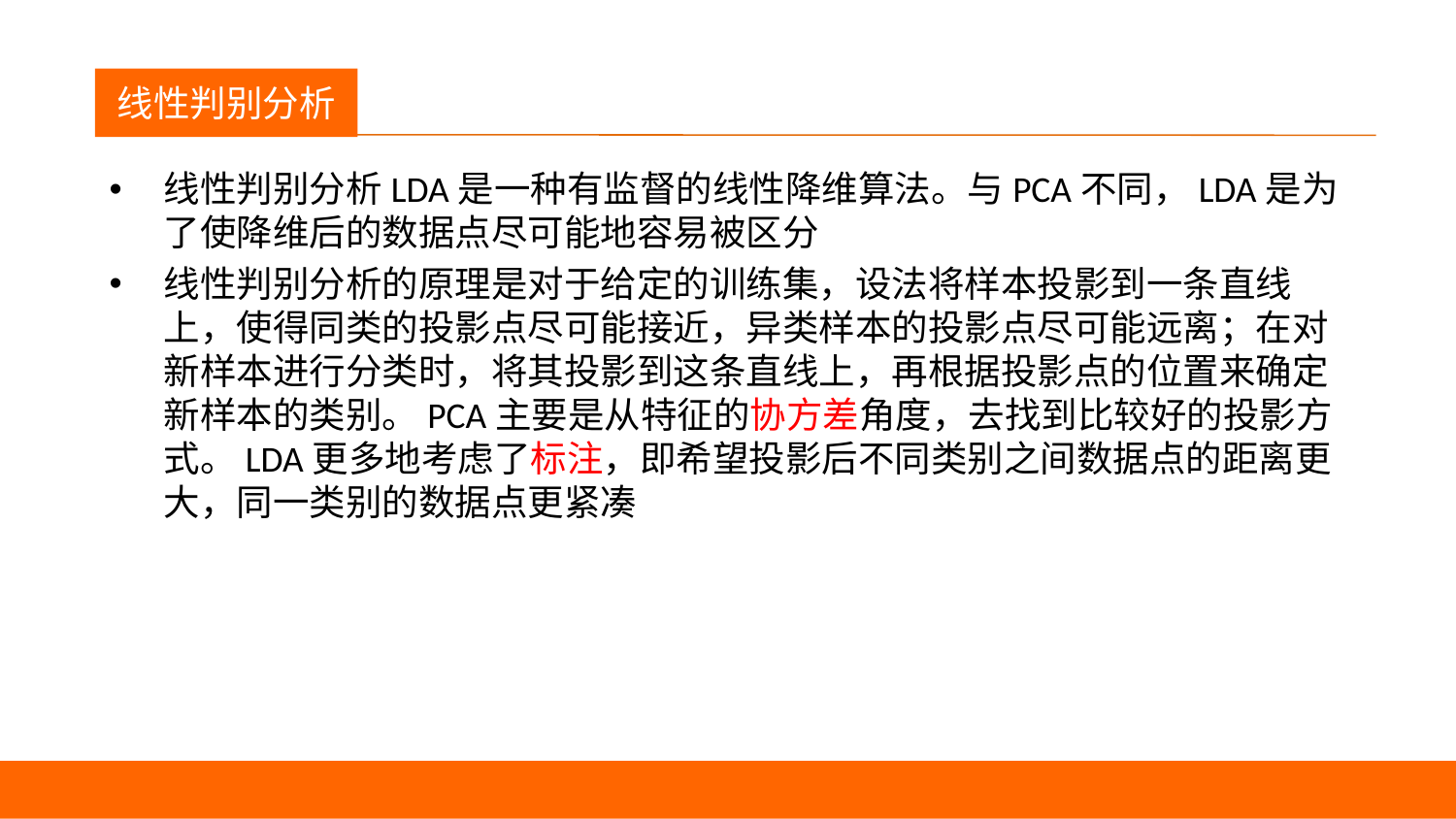

议程
线性判别分析

线性判别分析LDA是一种有监督的线性降维算法。与PCA不同，LDA是为了使降维后的数据点尽可能地容易被区分
线性判别分析的原理是对于给定的训练集，设法将样本投影到一条直线上，使得同类的投影点尽可能接近，异类样本的投影点尽可能远离；在对新样本进行分类时，将其投影到这条直线上，再根据投影点的位置来确定新样本的类别。PCA主要是从特征的协方差角度，去找到比较好的投影方式。LDA更多地考虑了标注，即希望投影后不同类别之间数据点的距离更大，同一类别的数据点更紧凑